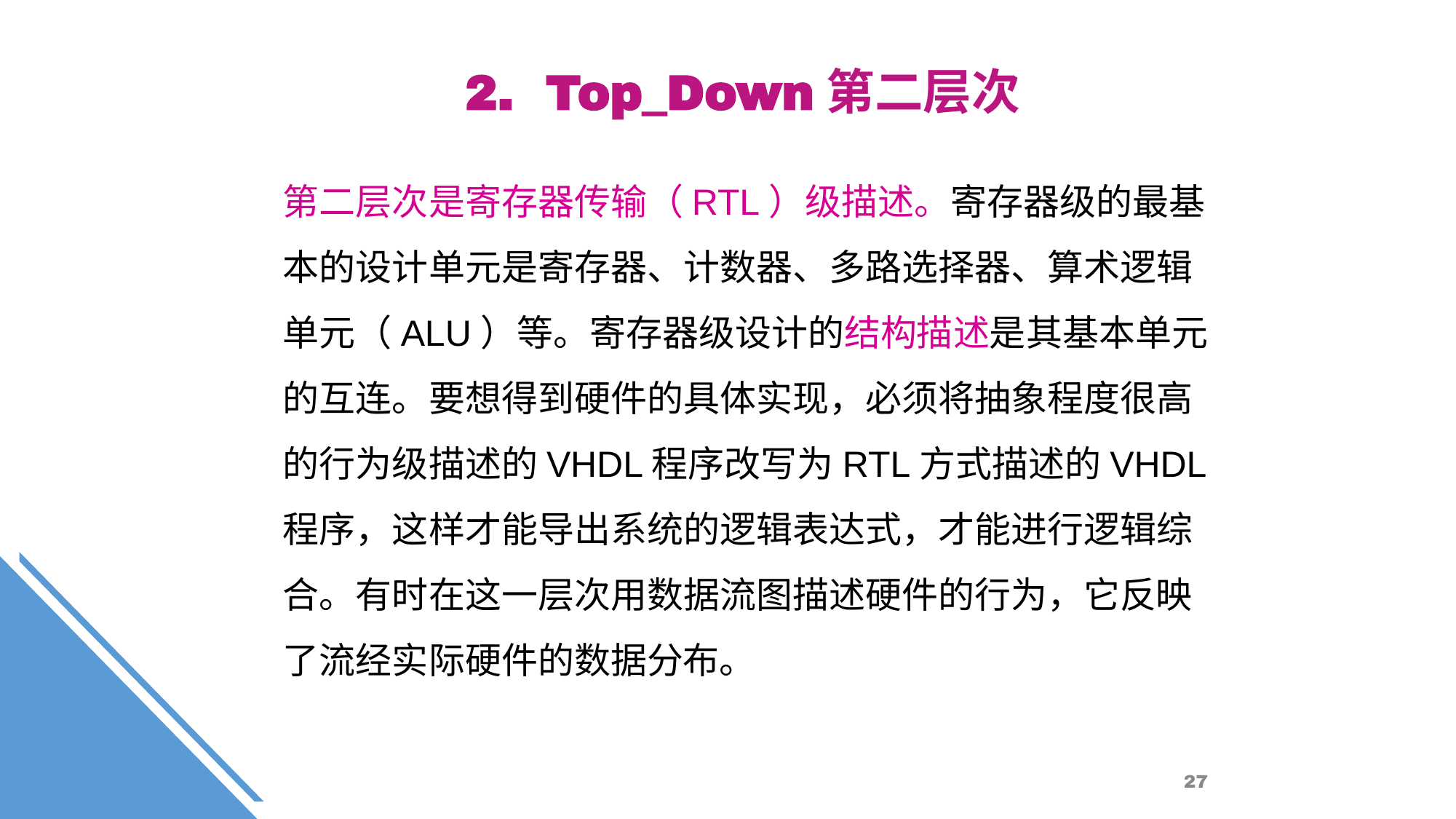

2.  Top_Down第二层次
第二层次是寄存器传输（RTL）级描述。寄存器级的最基本的设计单元是寄存器、计数器、多路选择器、算术逻辑单元（ALU）等。寄存器级设计的结构描述是其基本单元的互连。要想得到硬件的具体实现，必须将抽象程度很高的行为级描述的VHDL程序改写为RTL方式描述的VHDL程序，这样才能导出系统的逻辑表达式，才能进行逻辑综合。有时在这一层次用数据流图描述硬件的行为，它反映了流经实际硬件的数据分布。
27